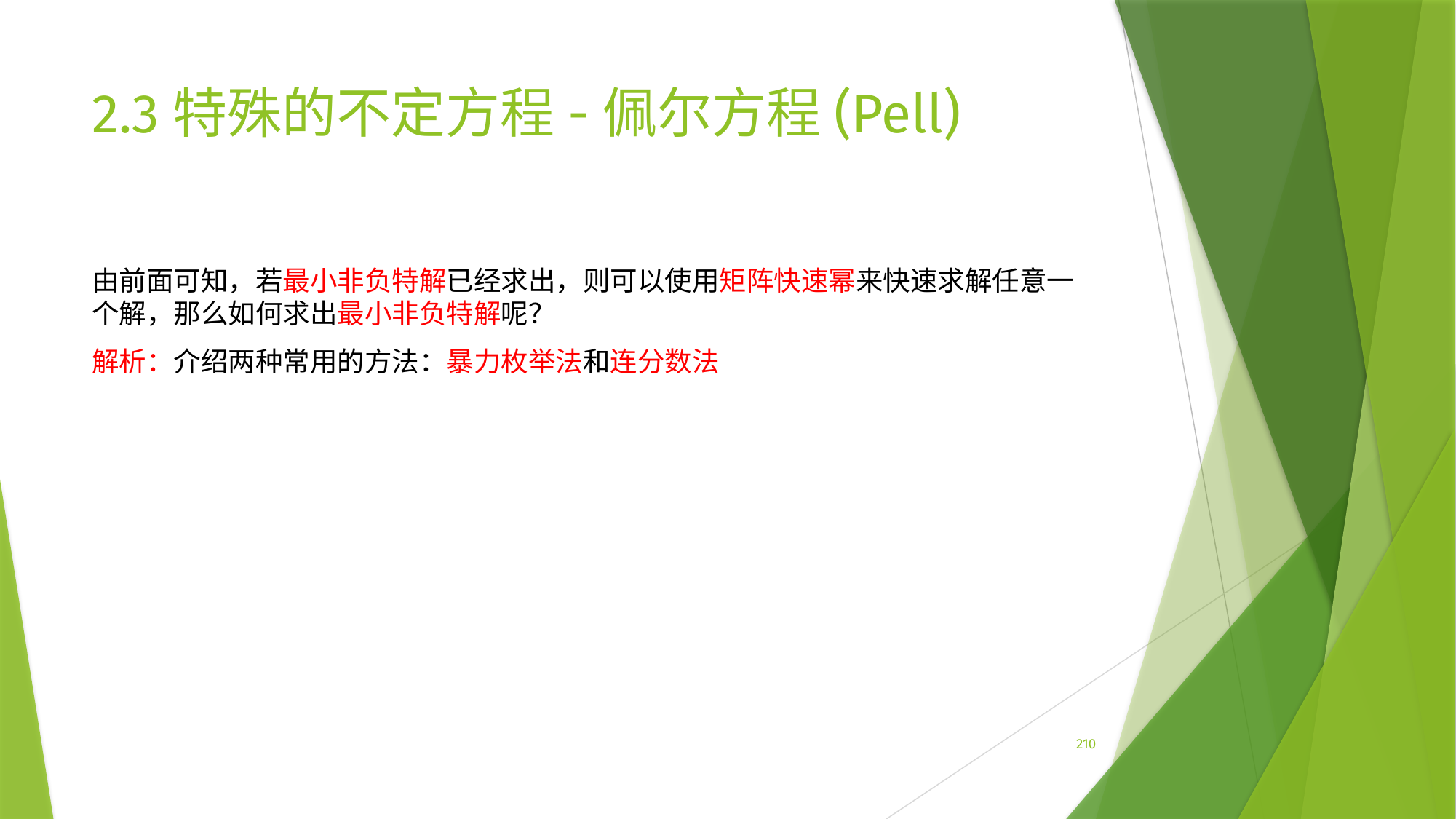

# 2.3特殊的不定方程-佩尔方程(Pell)
由前面可知，若最小非负特解已经求出，则可以使用矩阵快速幂来快速求解任意一个解，那么如何求出最小非负特解呢？
解析：介绍两种常用的方法：暴力枚举法和连分数法

210